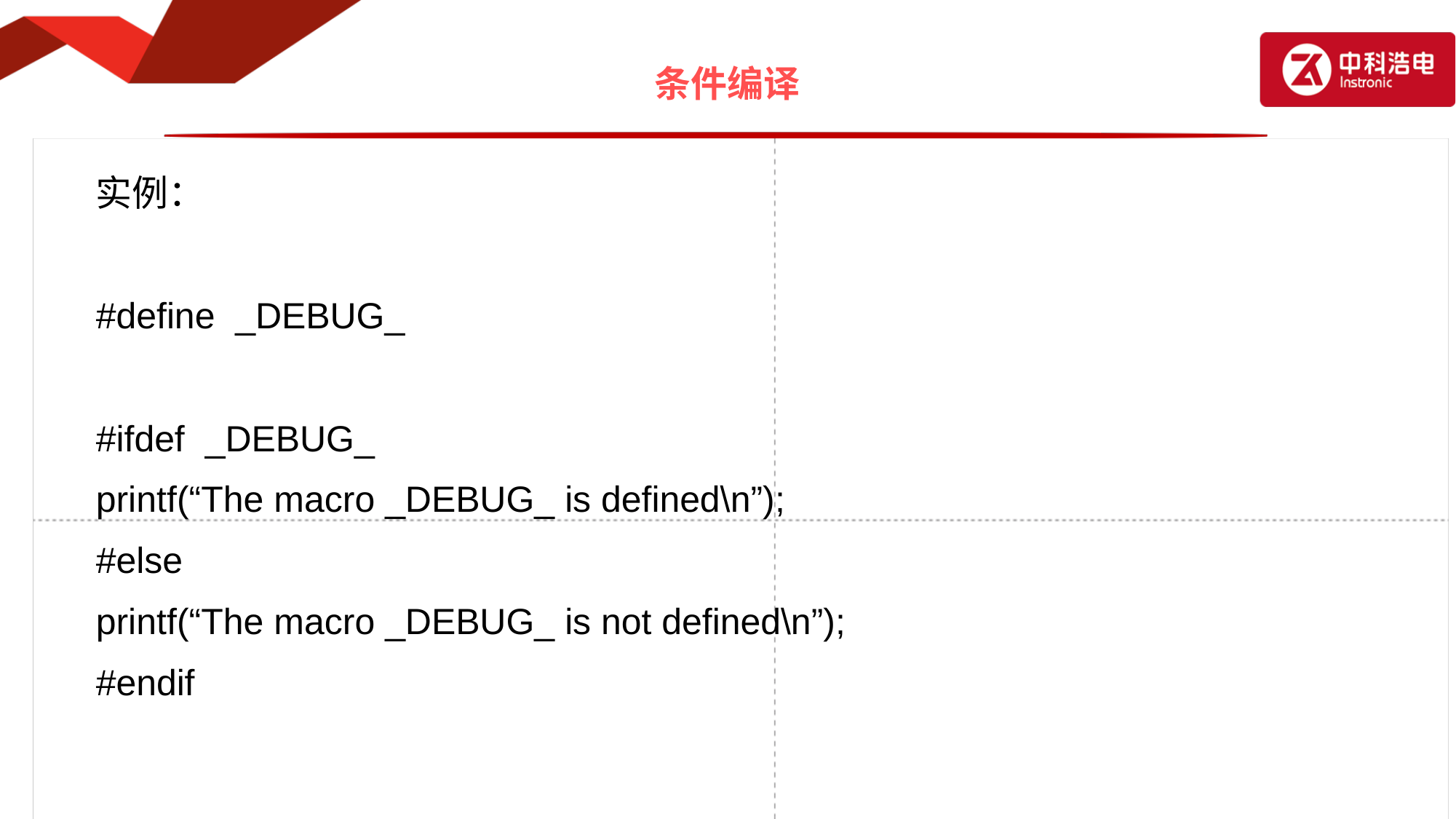

# 条件编译
实例：

#define  _DEBUG_

#ifdef  _DEBUG_
printf(“The macro _DEBUG_ is defined\n”);
#else
printf(“The macro _DEBUG_ is not defined\n”);
#endif